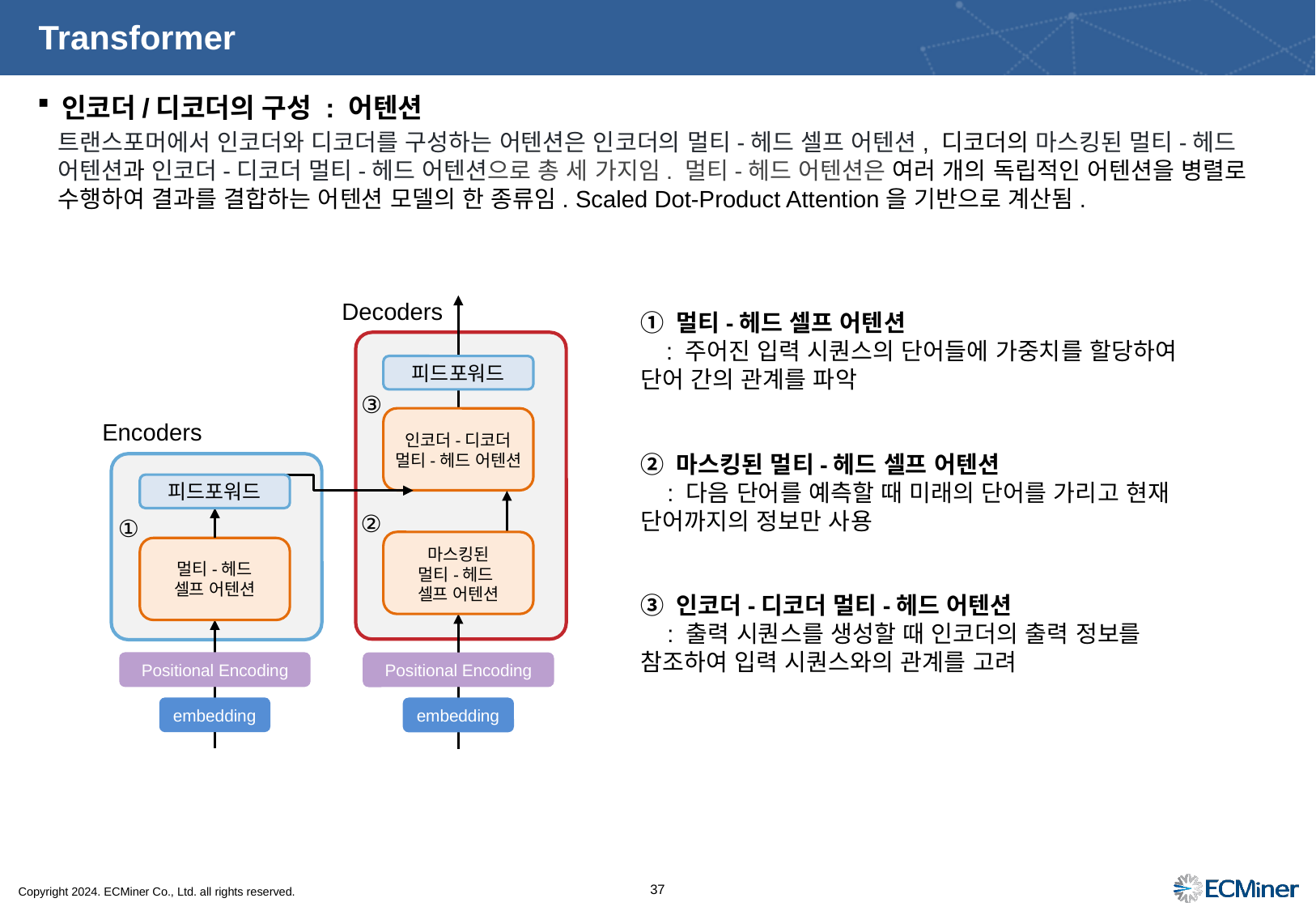

# Transformer

인코더/디코더의 구성 : 어텐션
트랜스포머에서 인코더와 디코더를 구성하는 어텐션은 인코더의 멀티-헤드 셀프 어텐션, 디코더의 마스킹된 멀티-헤드 어텐션과 인코더-디코더 멀티-헤드 어텐션으로 총 세 가지임. 멀티-헤드 어텐션은 여러 개의 독립적인 어텐션을 병렬로 수행하여 결과를 결합하는 어텐션 모델의 한 종류임. Scaled Dot-Product Attention을 기반으로 계산됨.
Decoders

피드포워드
③

Encoders
인코더-디코더
멀티-헤드 어텐션

피드포워드
②
①
Muti-head
Self-Attention

멀티-헤드
셀프 어텐션
마스킹된
멀티-헤드
셀프 어텐션
Positional Encoding
Positional Encoding

embedding

embedding
① 멀티-헤드 셀프 어텐션
   : 주어진 입력 시퀀스의 단어들에 가중치를 할당하여 단어 간의 관계를 파악

② 마스킹된 멀티-헤드 셀프 어텐션
    : 다음 단어를 예측할 때 미래의 단어를 가리고 현재 단어까지의 정보만 사용

③ 인코더-디코더 멀티-헤드 어텐션
    : 출력 시퀀스를 생성할 때 인코더의 출력 정보를 참조하여 입력 시퀀스와의 관계를 고려